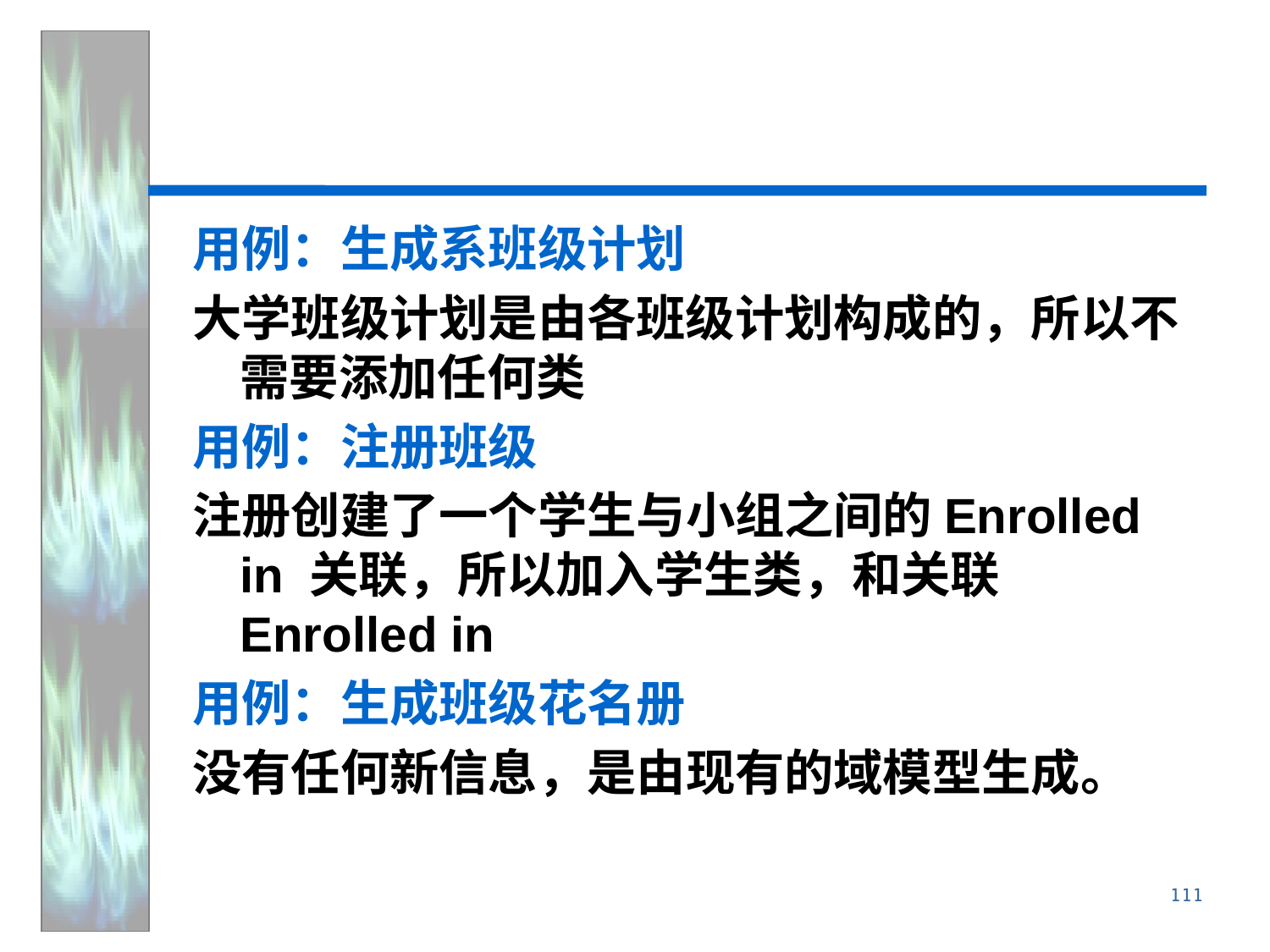

#
用例：生成系班级计划
大学班级计划是由各班级计划构成的，所以不需要添加任何类
用例：注册班级
注册创建了一个学生与小组之间的Enrolled in 关联，所以加入学生类，和关联Enrolled in
用例：生成班级花名册
没有任何新信息，是由现有的域模型生成。
111